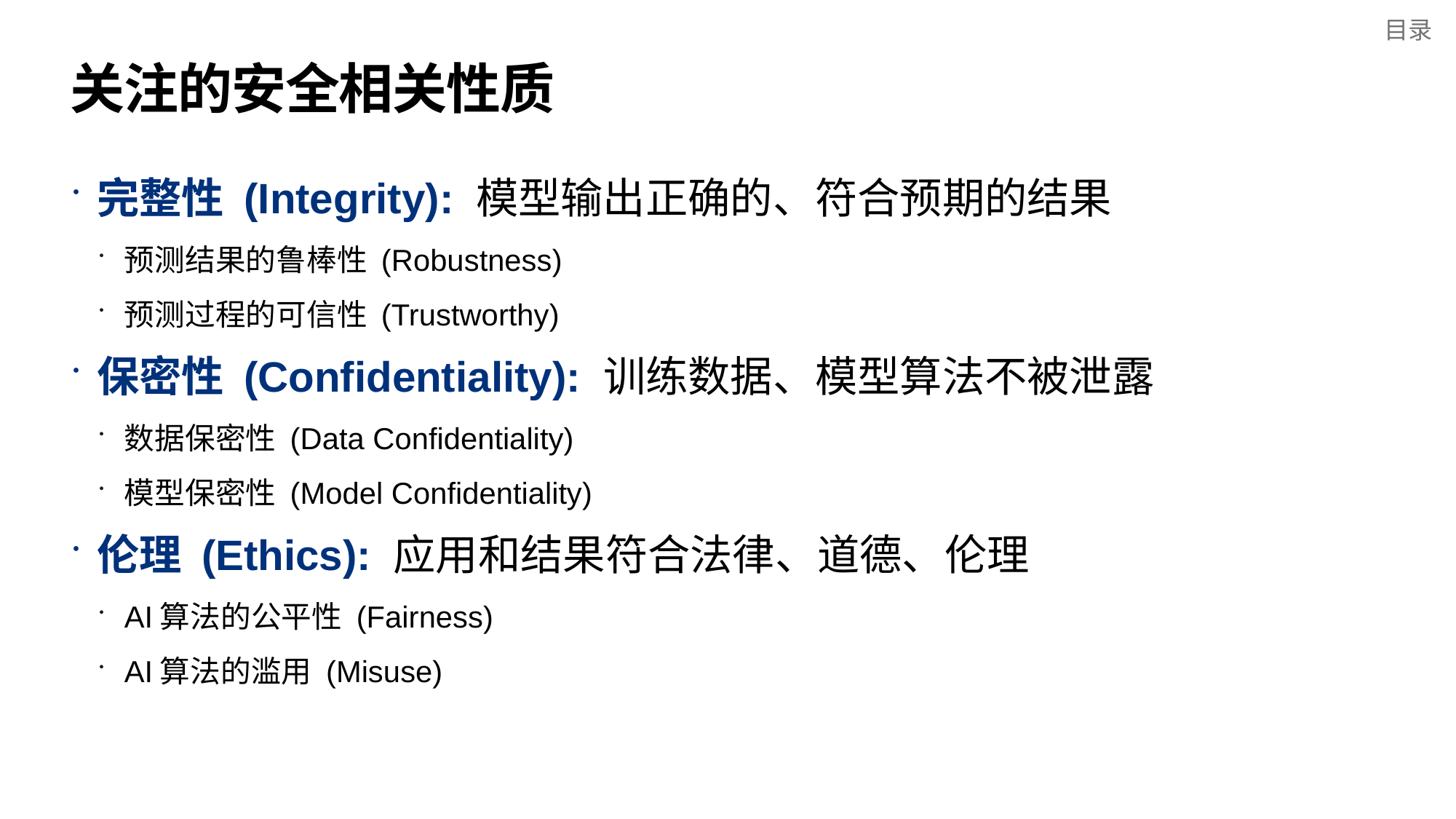

目录
# 关注的安全相关性质
完整性 (Integrity): 模型输出正确的、符合预期的结果
预测结果的鲁棒性 (Robustness)
预测过程的可信性 (Trustworthy)
保密性 (Confidentiality): 训练数据、模型算法不被泄露
数据保密性 (Data Confidentiality)
模型保密性 (Model Confidentiality)
伦理 (Ethics): 应用和结果符合法律、道德、伦理
AI算法的公平性 (Fairness)
AI算法的滥用 (Misuse)